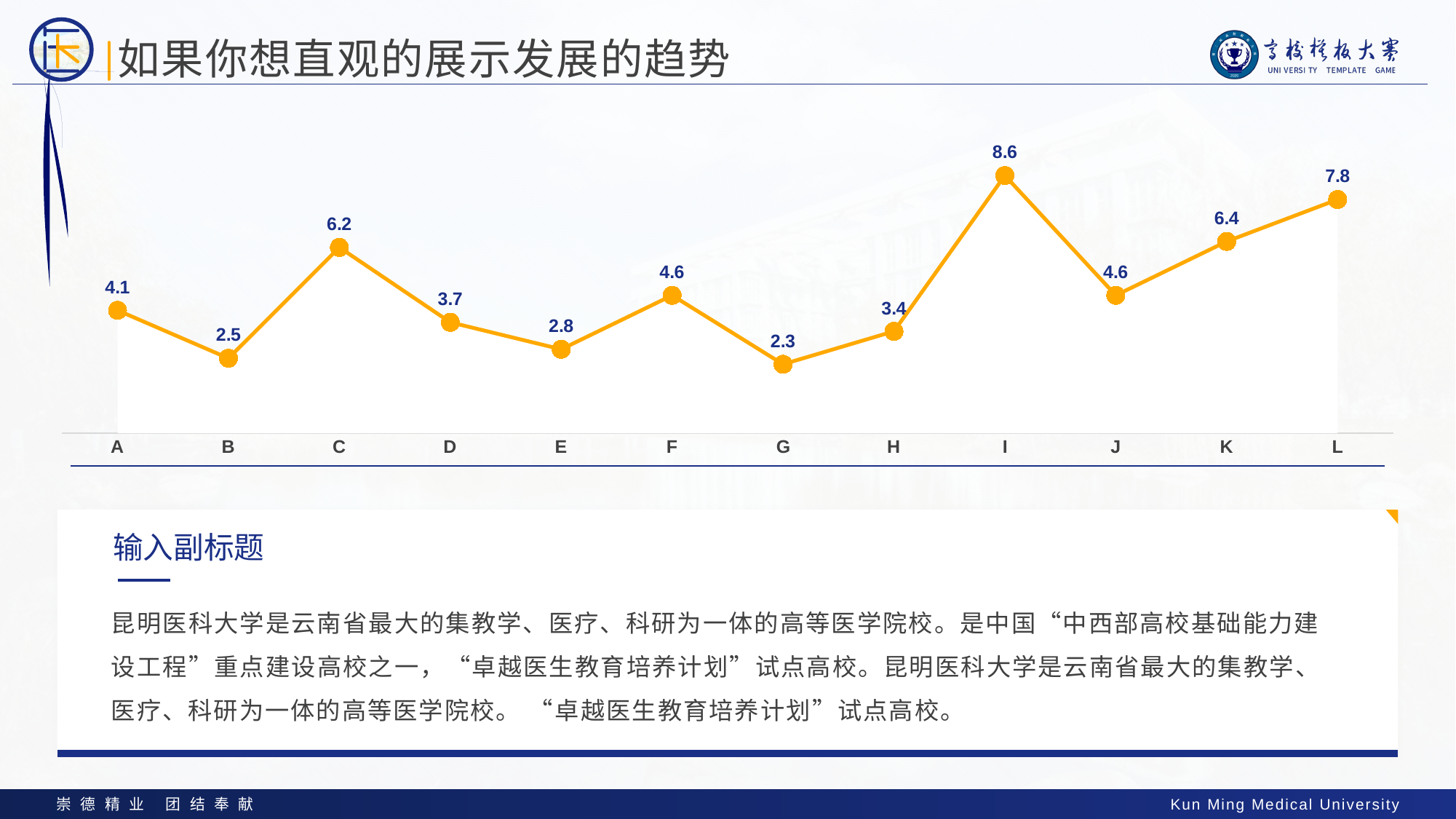

# 如果你想直观的展示发展的趋势

### Chart

| Category | 系列 1 | 辅助 |
|---|---|---|
| A | 4.1 | 4.1 |
| B | 2.5 | 2.5 |
| C | 6.2 | 6.2 |
| D | 3.7 | 3.7 |
| E | 2.8 | 2.8 |
| F | 4.6 | 4.6 |
| G | 2.3 | 2.3 |
| H | 3.4 | 3.4 |
| I | 8.6 | 8.6 |
| J | 4.6 | 4.6 |
| K | 6.4 | 6.4 |
| L | 7.8 | 7.8 |

输入副标题
昆明医科大学是云南省最大的集教学、医疗、科研为一体的高等医学院校。是中国“中西部高校基础能力建设工程”重点建设高校之一，“卓越医生教育培养计划”试点高校。昆明医科大学是云南省最大的集教学、医疗、科研为一体的高等医学院校。 “卓越医生教育培养计划”试点高校。